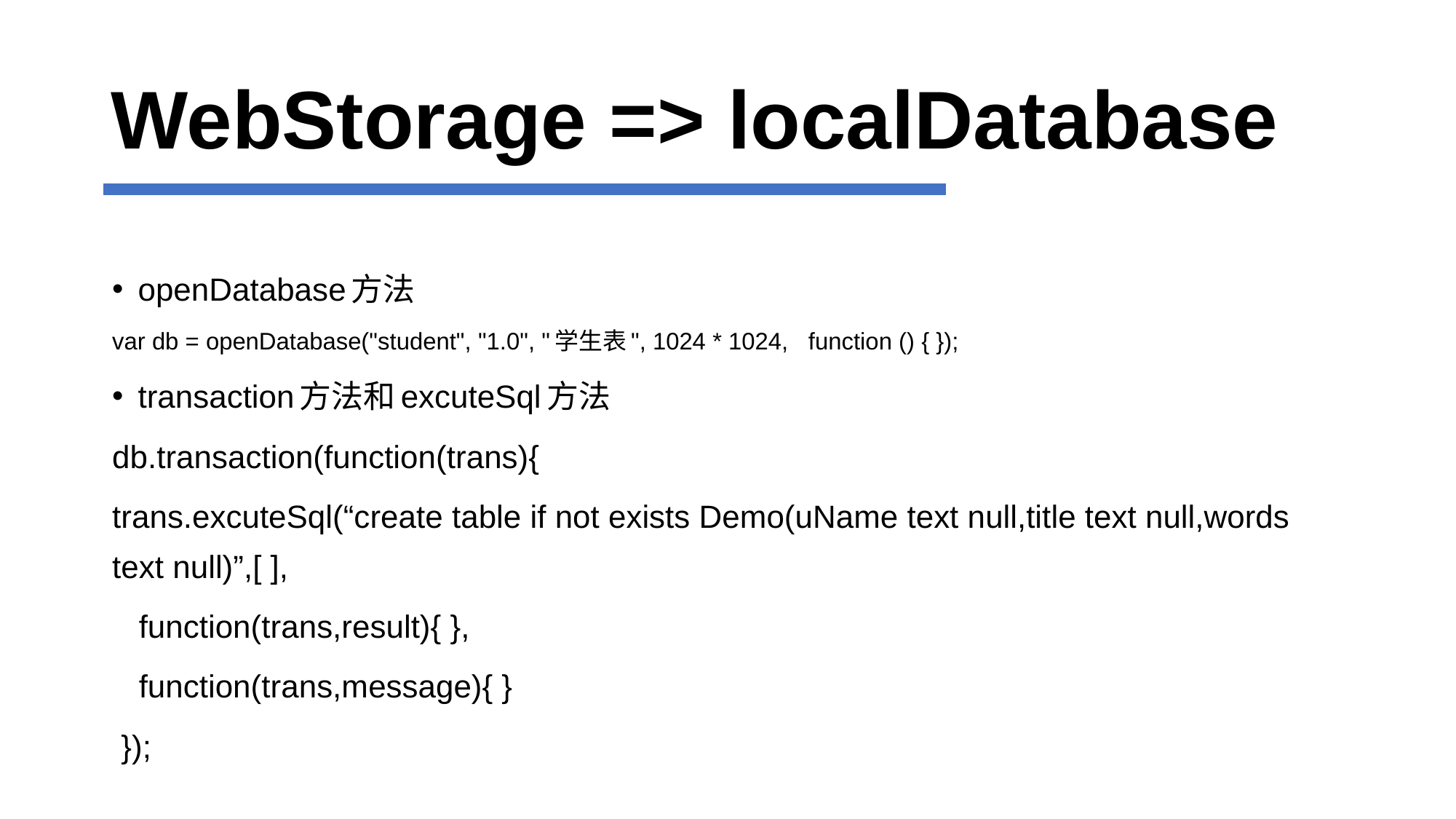

# WebStorage => localDatabase
openDatabase方法
var db = openDatabase("student", "1.0", "学生表", 1024 * 1024,   function () { });
transaction方法和excuteSql方法
db.transaction(function(trans){
trans.excuteSql(“create table if not exists Demo(uName text null,title text null,words text null)”,[ ],
   function(trans,result){ },
   function(trans,message){ }
 });